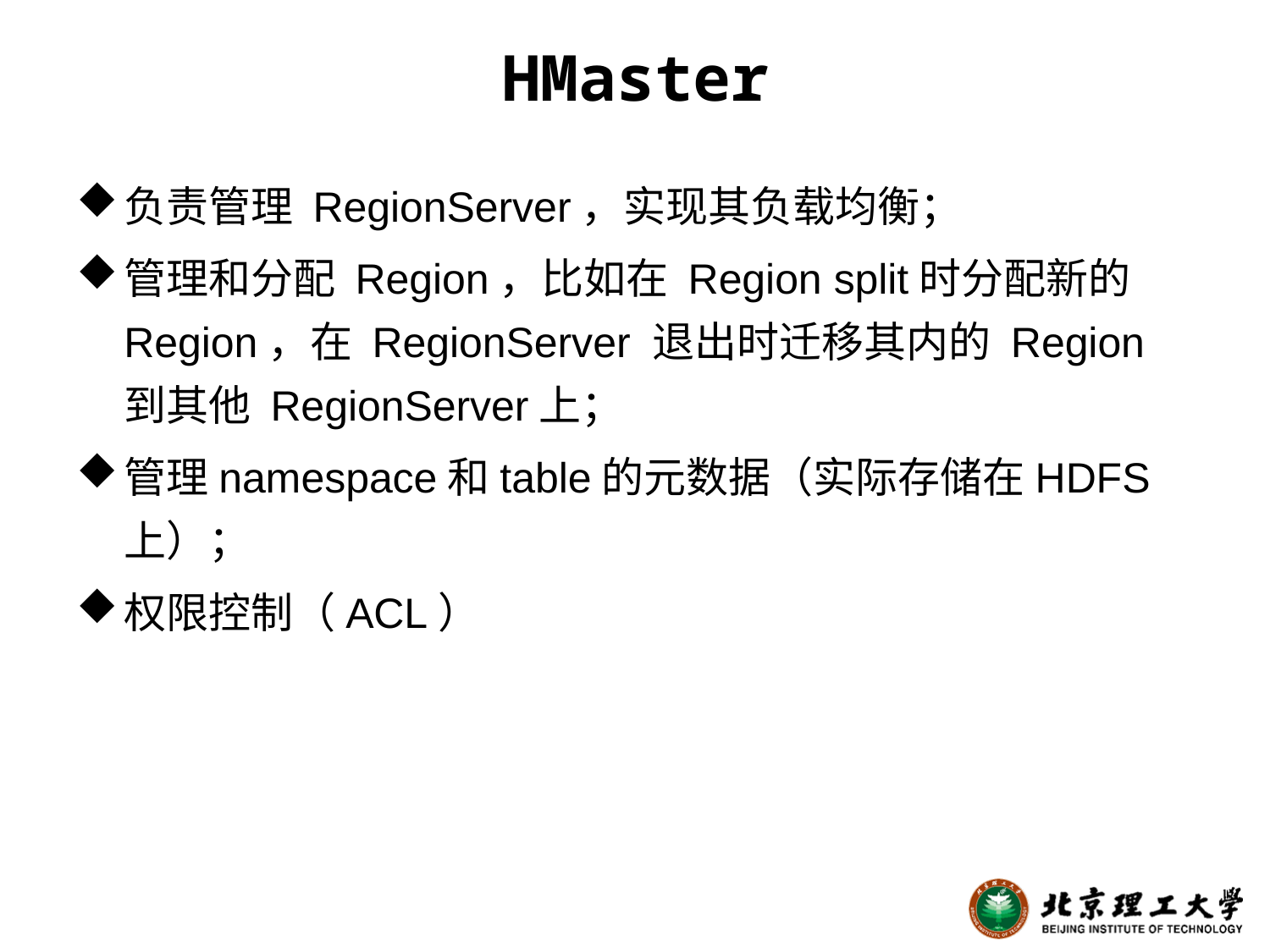

# HMaster
负责管理 RegionServer，实现其负载均衡；
管理和分配 Region，比如在 Region split时分配新的 Region，在 RegionServer 退出时迁移其内的 Region 到其他 RegionServer上；
管理namespace和table的元数据（实际存储在HDFS上）；
权限控制（ACL）